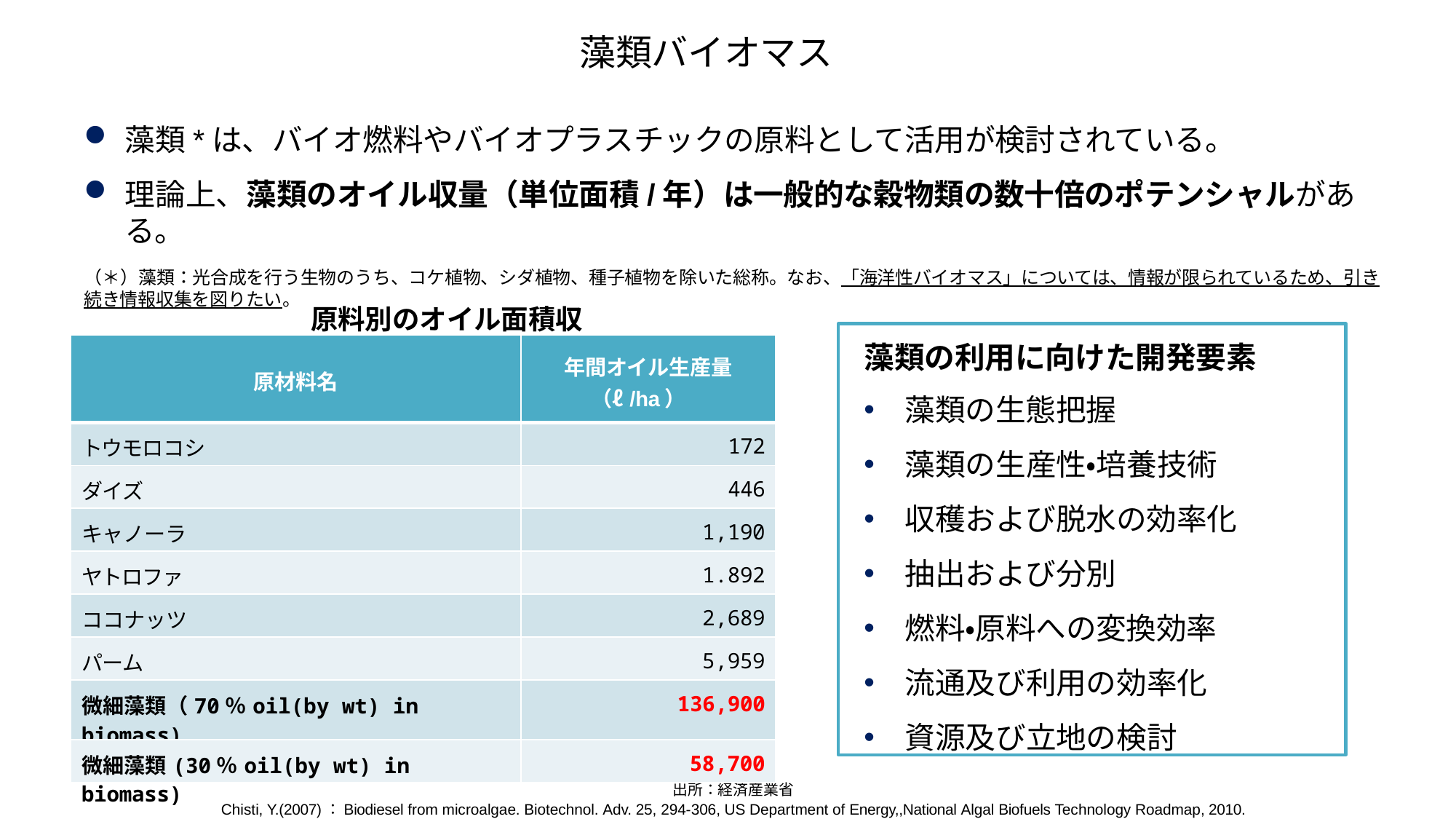

# 藻類バイオマス
藻類*は、バイオ燃料やバイオプラスチックの原料として活用が検討されている。
理論上、藻類のオイル収量（単位面積/年）は一般的な穀物類の数十倍のポテンシャルがある。
（＊）藻類：光合成を行う生物のうち、コケ植物、シダ植物、種子植物を除いた総称。なお、「海洋性バイオマス」については、情報が限られているため、引き続き情報収集を図りたい。
原料別のオイル面積収量
藻類の利用に向けた開発要素
藻類の生態把握
藻類の生産性・培養技術
収穫および脱水の効率化
抽出および分別
燃料・原料への変換効率
流通及び利用の効率化
資源及び立地の検討
| 原材料名 | 年間オイル生産量 （ℓ/ha） |
| --- | --- |
| トウモロコシ | 172 |
| ダイズ | 446 |
| キャノーラ | 1,190 |
| ヤトロファ | 1.892 |
| ココナッツ | 2,689 |
| パーム | 5,959 |
| 微細藻類（70％oil(by wt) in biomass) | 136,900 |
| 微細藻類(30％oil(by wt) in biomass) | 58,700 |
出所：経済産業省
Chisti, Y.(2007)：Biodiesel from microalgae. Biotechnol. Adv. 25, 294-306, US Department of Energy,,National Algal Biofuels Technology Roadmap, 2010.